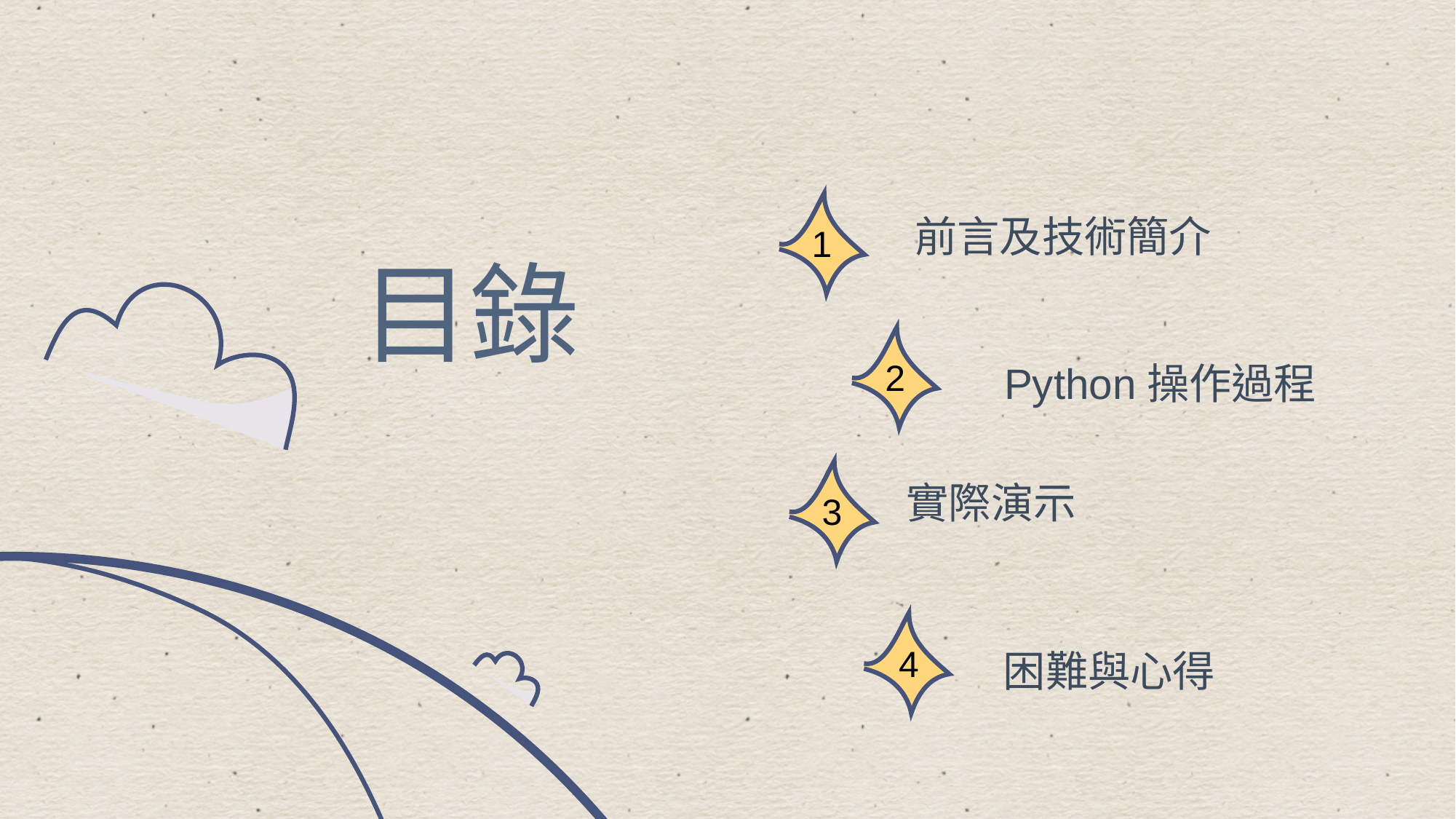

1
前言及技術簡介
目錄

2
Python操作過程

3
實際演示

4
困難與心得